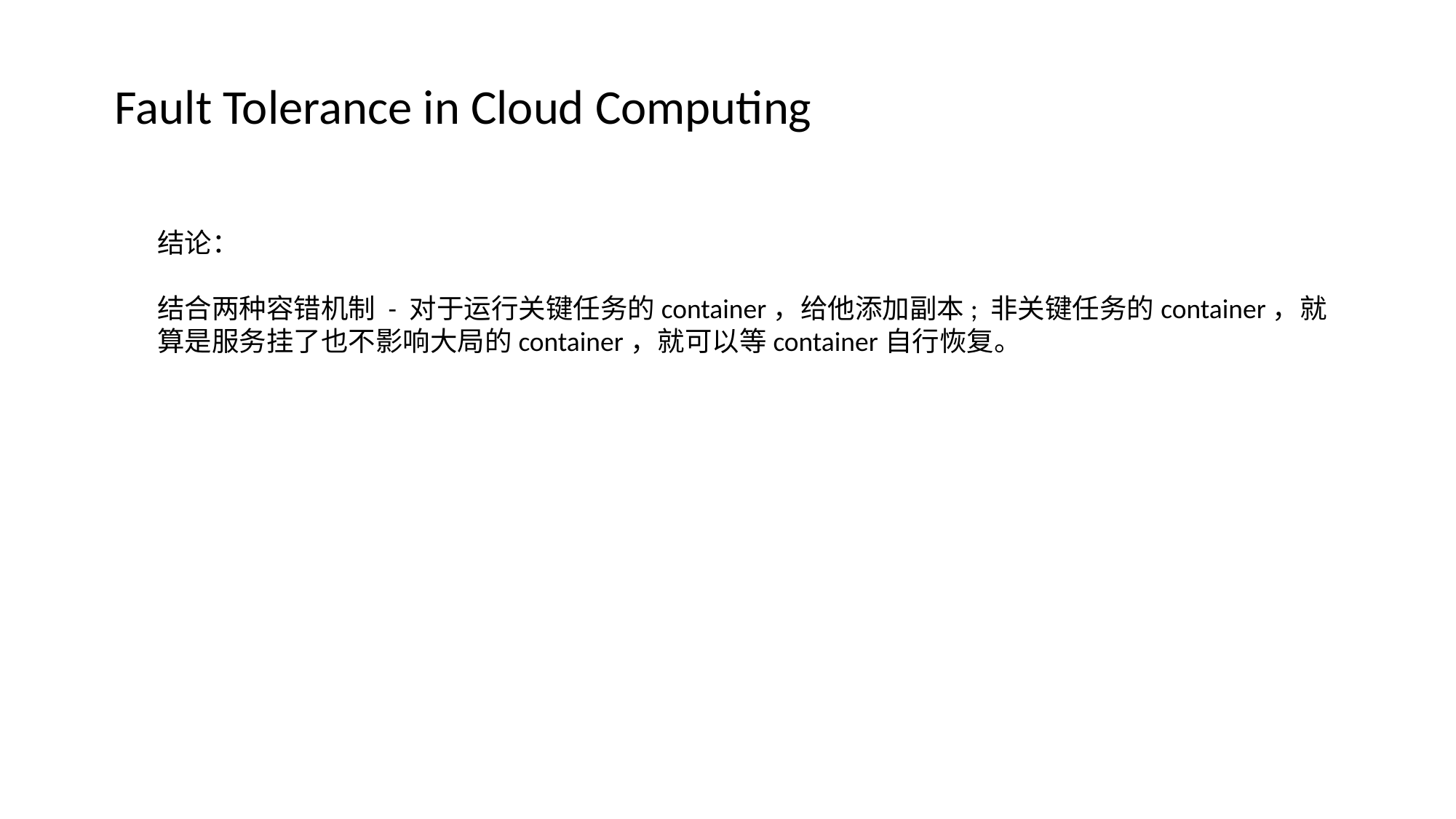

Fault Tolerance in Cloud Computing
结论：

结合两种容错机制 - 对于运行关键任务的container，给他添加副本; 非关键任务的container，就算是服务挂了也不影响大局的container，就可以等container自行恢复。